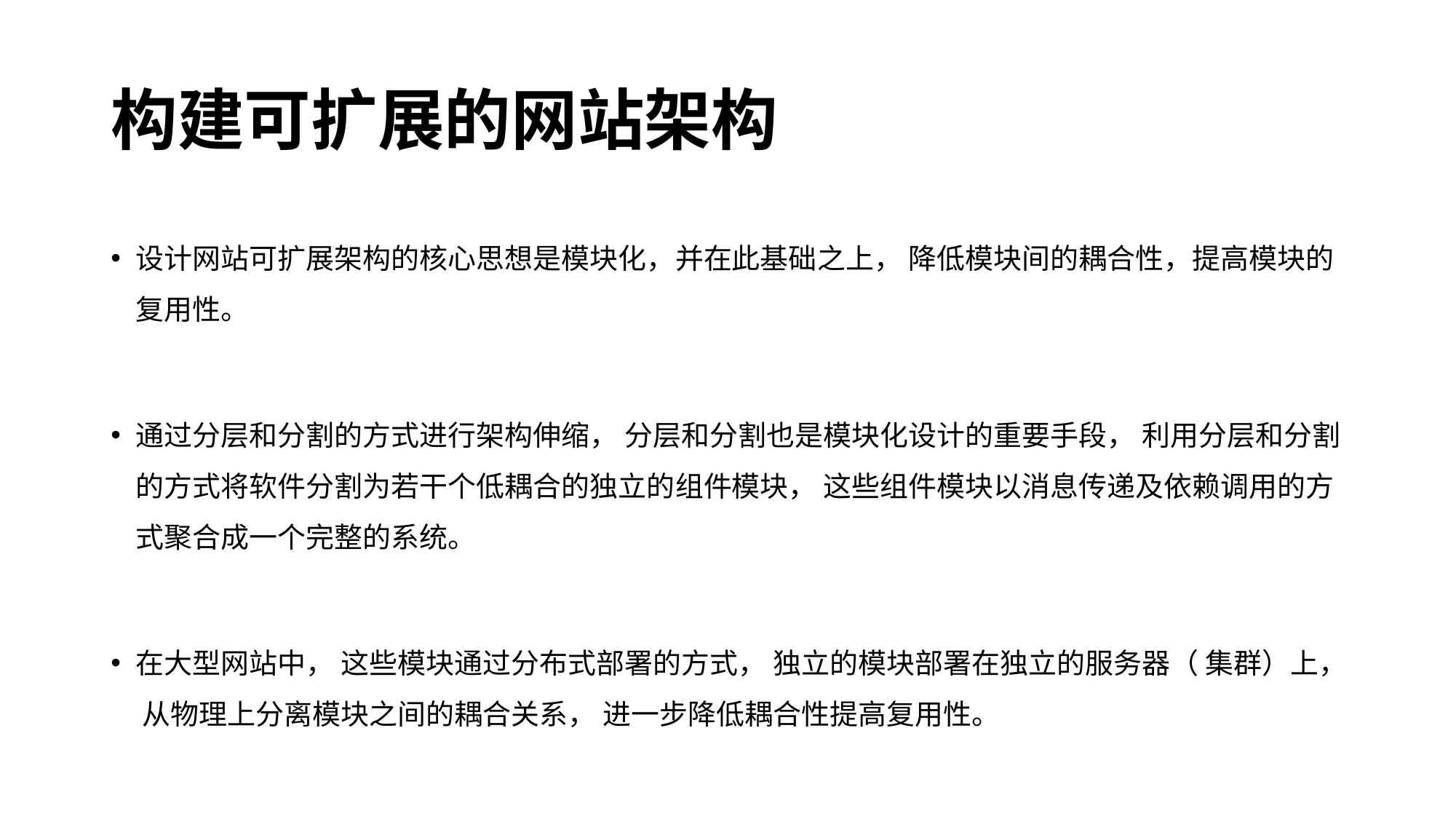

# 构建可扩展的网站架构
设计网站可扩展架构的核心思想是模块化，并在此基础之上， 降低模块间的耦合性，提高模块的复用性。

通过分层和分割的方式进行架构伸缩， 分层和分割也是模块化设计的重要手段， 利用分层和分割的方式将软件分割为若干个低耦合的独立的组件模块， 这些组件模块以消息传递及依赖调用的方式聚合成一个完整的系统。

在大型网站中， 这些模块通过分布式部署的方式， 独立的模块部署在独立的服务器（ 集群）上， 从物理上分离模块之间的耦合关系， 进一步降低耦合性提高复用性。